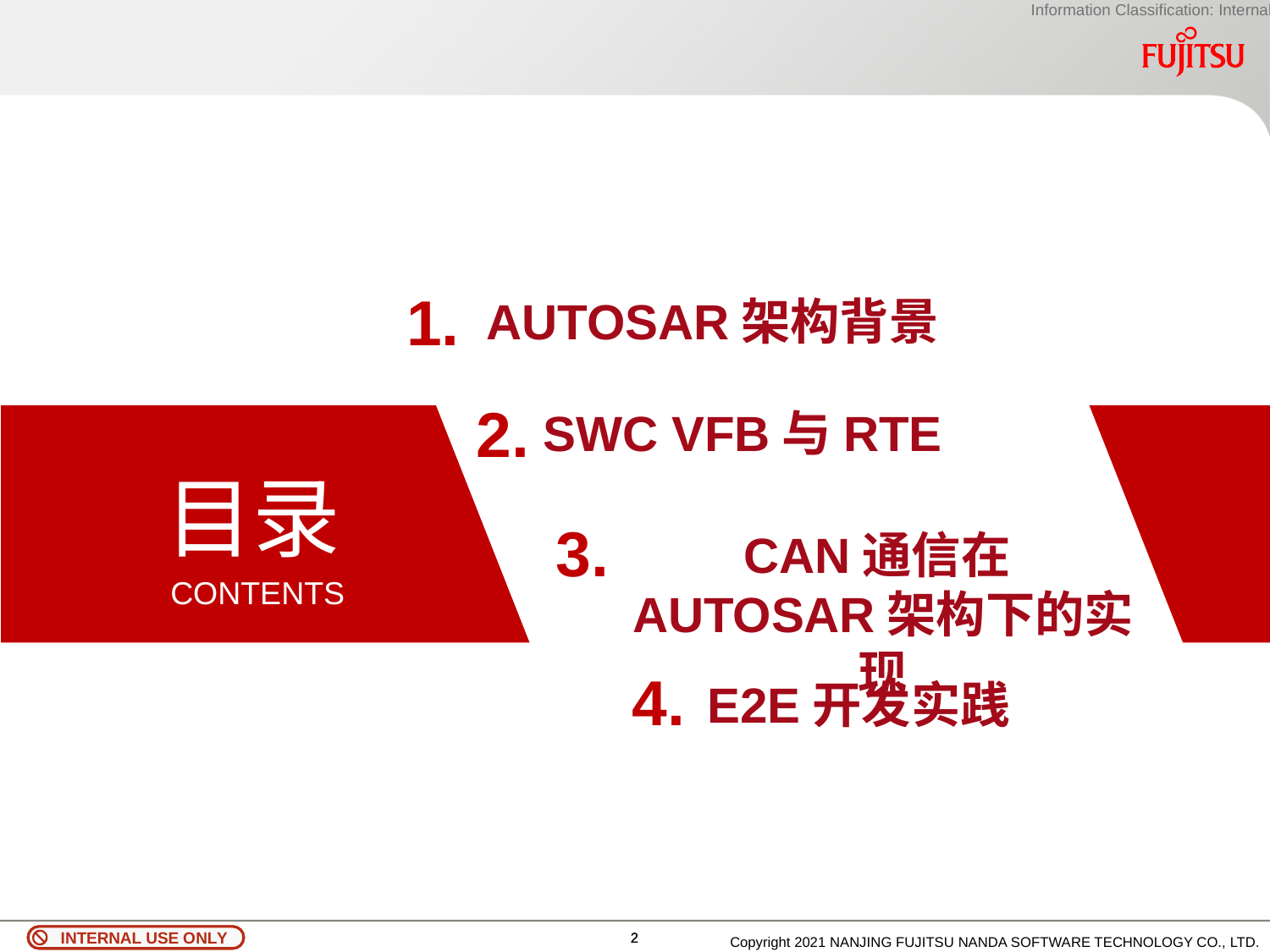

1.
AUTOSAR架构背景

2.
SWC VFB与RTE
3.
CAN通信在AUTOSAR架构下的实现

目录
CONTENTS
4.
E2E开发实践
2
2
Copyright 2021 NANJING FUJITSU NANDA SOFTWARE TECHNOLOGY CO., LTD.